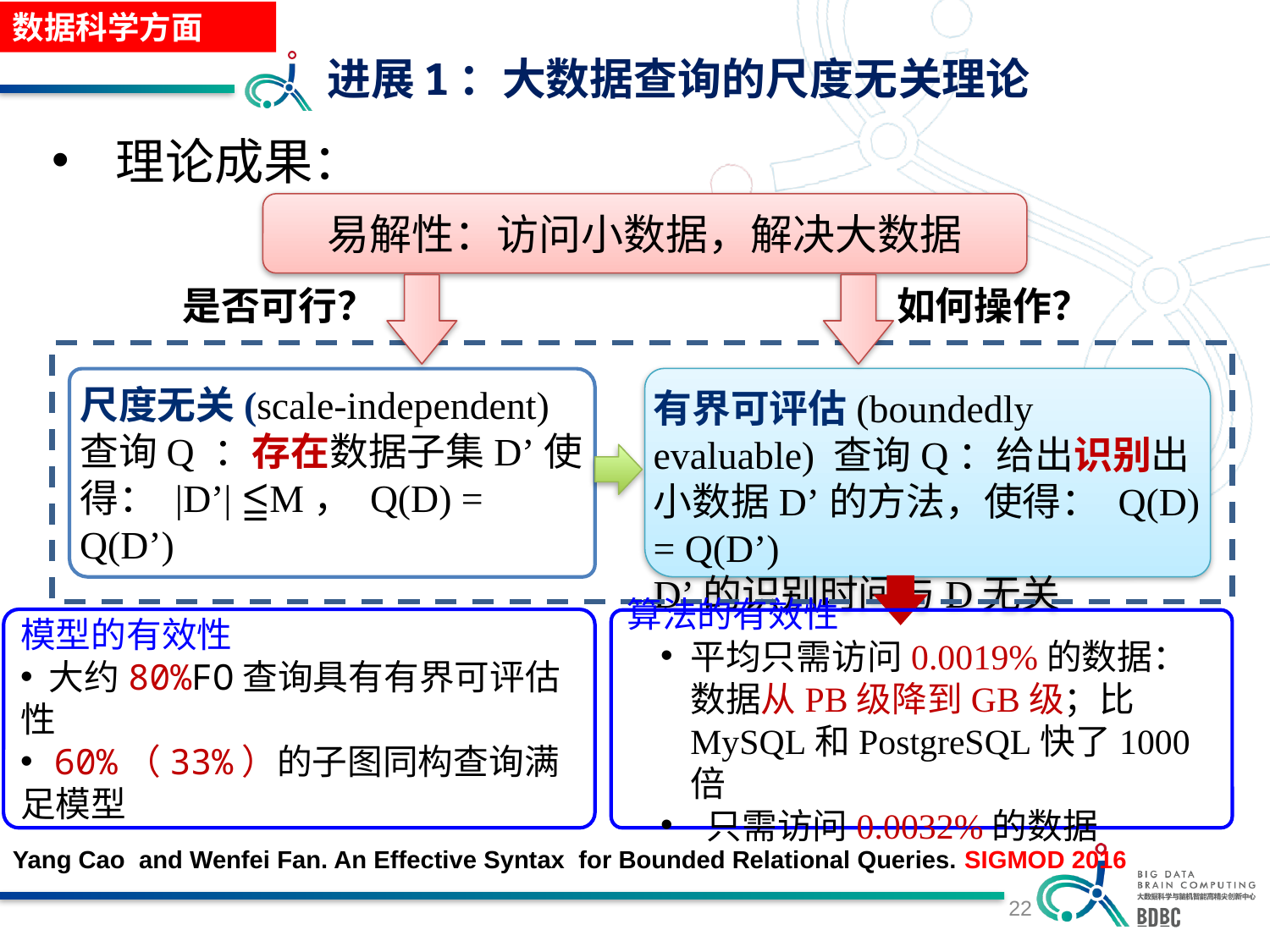

数据科学方面
# 进展1：大数据查询的尺度无关理论
理论成果：
易解性：访问小数据，解决大数据
是否可行？
如何操作？

有界可评估(boundedly evaluable) 查询Q：给出识别出小数据D’的方法，使得： Q(D) = Q(D’)
D’的识别时间与D无关
尺度无关(scale-independent) 查询Q ：存在数据子集D’使得： |D’| ≦M， Q(D) = Q(D’)

模型的有效性
 大约80%FO查询具有有界可评估性
 60%（33%）的子图同构查询满足模型
算法的有效性
平均只需访问0.0019%的数据：数据从PB级降到GB级；比MySQL和PostgreSQL快了1000倍
 只需访问0.0032%的数据
Yang Cao  and Wenfei Fan. An Effective Syntax  for Bounded Relational Queries. SIGMOD 2016
22